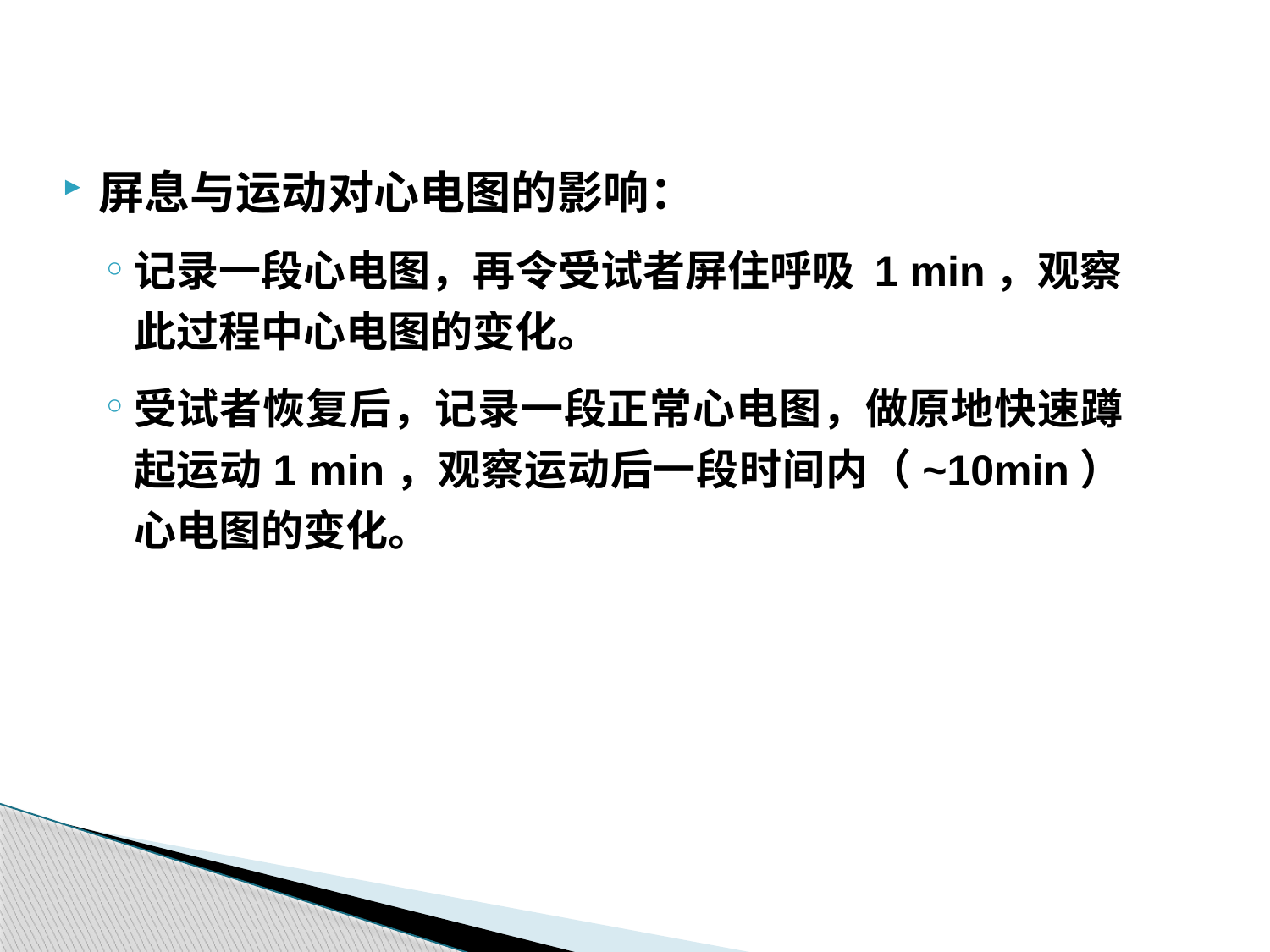

屏息与运动对心电图的影响：
记录一段心电图，再令受试者屏住呼吸 1 min，观察此过程中心电图的变化。
受试者恢复后，记录一段正常心电图，做原地快速蹲起运动1 min，观察运动后一段时间内（~10min）心电图的变化。